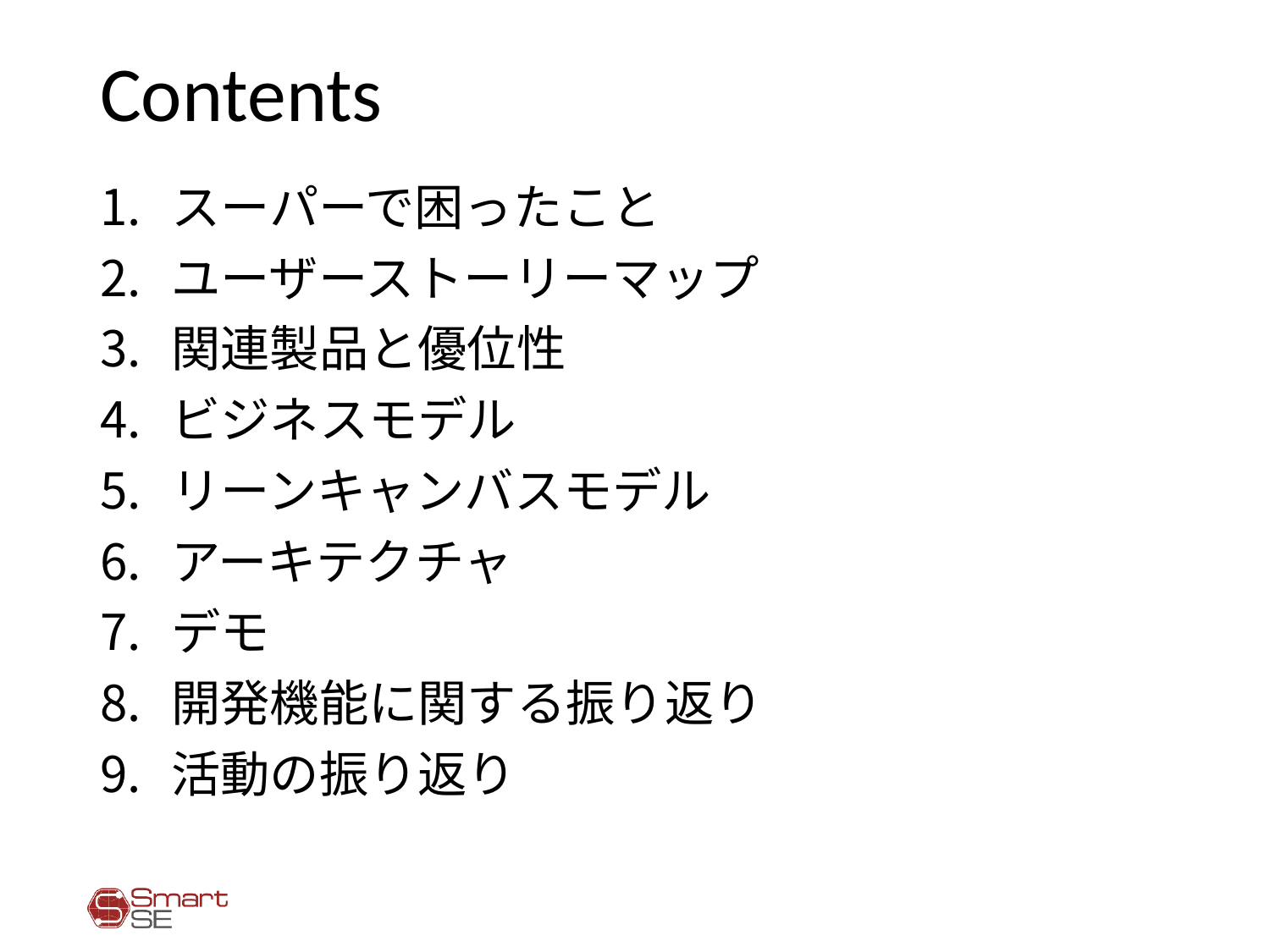

# Contents
スーパーで困ったこと
ユーザーストーリーマップ
関連製品と優位性
ビジネスモデル
リーンキャンバスモデル
アーキテクチャ
デモ
開発機能に関する振り返り
活動の振り返り